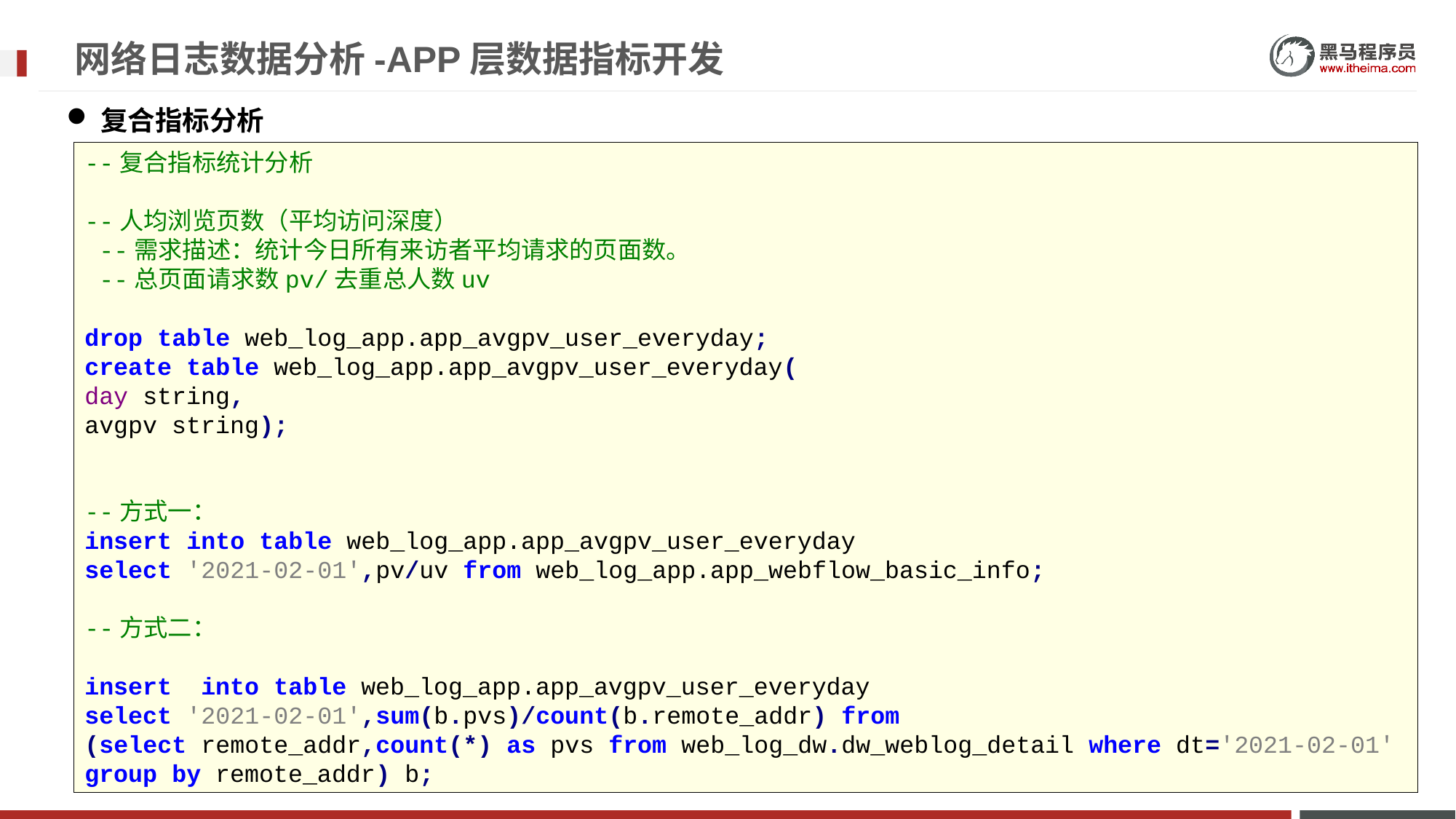

# 网络日志数据分析-APP层数据指标开发
复合指标分析
--复合指标统计分析

--人均浏览页数（平均访问深度）
 --需求描述：统计今日所有来访者平均请求的页面数。
 --总页面请求数pv/去重总人数uv

drop table web_log_app.app_avgpv_user_everyday;
create table web_log_app.app_avgpv_user_everyday(
day string,
avgpv string);

--方式一：
insert into table web_log_app.app_avgpv_user_everyday
select '2021-02-01',pv/uv from web_log_app.app_webflow_basic_info;

--方式二：

insert  into table web_log_app.app_avgpv_user_everyday
select '2021-02-01',sum(b.pvs)/count(b.remote_addr) from
(select remote_addr,count(*) as pvs from web_log_dw.dw_weblog_detail where dt='2021-02-01' group by remote_addr) b;